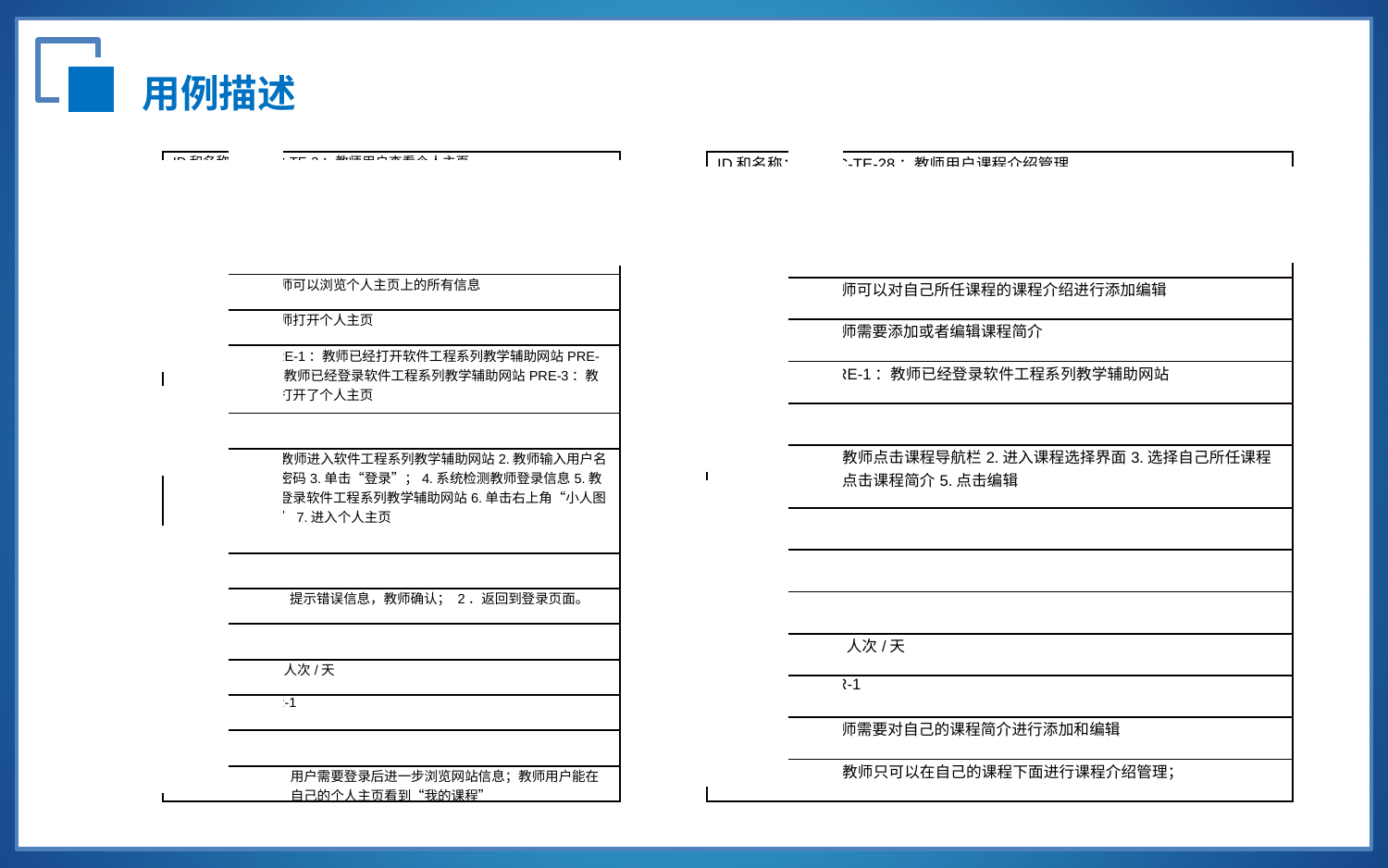

用例描述
| ID和名称： | UC-TE-28：教师用户课程介绍管理 |  |  |
| --- | --- | --- | --- |
| 创建人： | 林康 | 创建日期： | 2017/12/8 |
| 主要操作者： | 教师 | 次要操作者： | 软件工程系列教学辅助网站 |
| 描述： | 教师可以对自己所任课程的课程介绍进行添加编辑 |  |  |
| 触发器： | 教师需要添加或者编辑课程简介 |  |  |
| 前置条件： | PRE-1：教师已经登录软件工程系列教学辅助网站 |  |  |
| 后置条件： | 无 |  |  |
| 一般性流程： | 1.教师点击课程导航栏2.进入课程选择界面3.选择自己所任课程4.点击课程简介5.点击编辑 |  |  |
| 选择性流程： | 无 |  |  |
| 异常： | 无 |  |  |
| 优先级： | 高 |  |  |
| 使用频率 | 20人次/天 |  |  |
| 业务规则： | BR-1 |  |  |
| 假设： | 教师需要对自己的课程简介进行添加和编辑 |  |  |
| 其他信息： | 1.教师只可以在自己的课程下面进行课程介绍管理； |  |  |
| ID和名称： | UC-TE-3：教师用户查看个人主页 |  |  |
| --- | --- | --- | --- |
| 创建人： | 金志超 | 创建日期： | 2017/12/3 |
| 主要操作者： | 教师 | 次要操作者： | 软件工程系列教学辅助网站 |
| 描述： | 教师可以浏览个人主页上的所有信息 |  |  |
| 触发器： | 教师打开个人主页 |  |  |
| 前置条件： | PRE-1：教师已经打开软件工程系列教学辅助网站PRE-2: 教师已经登录软件工程系列教学辅助网站PRE-3：教师打开了个人主页 |  |  |
| 后置条件： | 无 |  |  |
| 一般性流程： | 1.教师进入软件工程系列教学辅助网站2.教师输入用户名和密码3.单击“登录”；4.系统检测教师登录信息5.教师登录软件工程系列教学辅助网站6.单击右上角“小人图标”7.进入个人主页 |  |  |
| 选择性流程： | 无 |  |  |
| 异常： | 1．提示错误信息，教师确认； 2．返回到登录页面。 |  |  |
| 优先级： | 高 |  |  |
| 使用频率： | 30人次/天 |  |  |
| 业务规则： | BR-1 |  |  |
| 假设： | 无 |  |  |
| 其他信息： | 用户需要登录后进一步浏览网站信息；教师用户能在自己的个人主页看到“我的课程” |  |  |